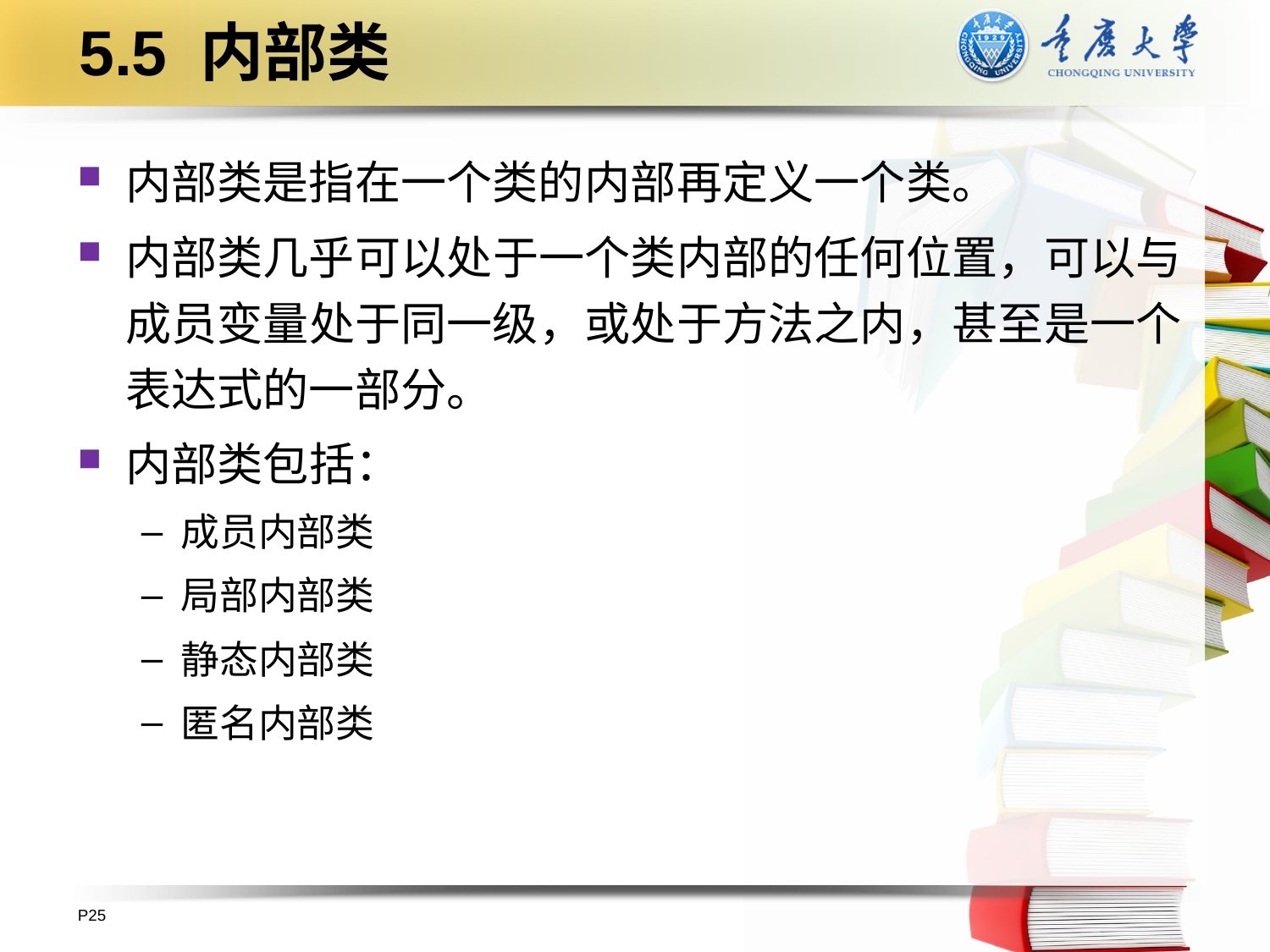

# 5.5 内部类
内部类是指在一个类的内部再定义一个类。
内部类几乎可以处于一个类内部的任何位置，可以与成员变量处于同一级，或处于方法之内，甚至是一个表达式的一部分。
内部类包括：
成员内部类
局部内部类
静态内部类
匿名内部类

P25